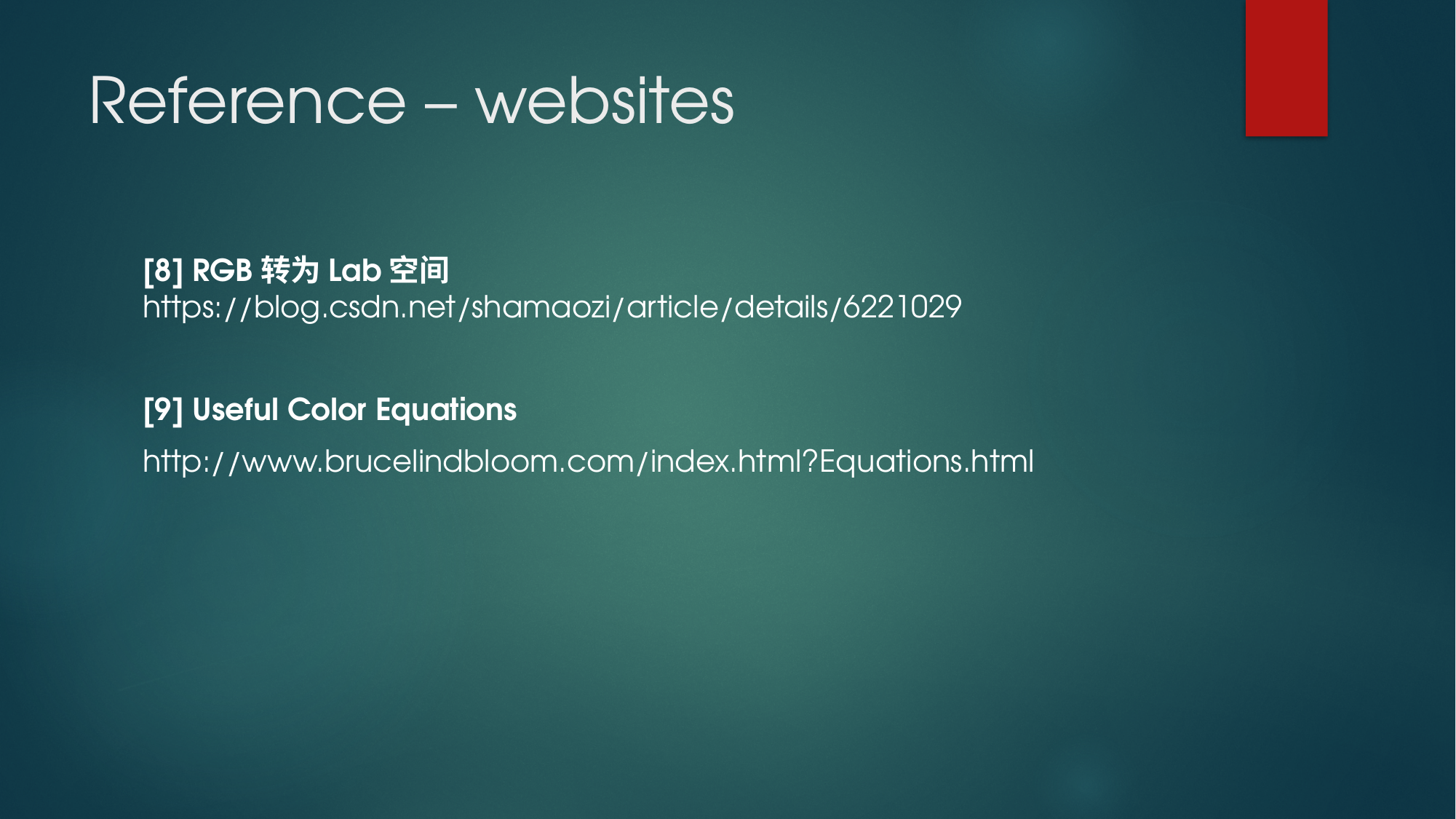

# Reference – websites
[8] RGB转为Lab空间 https://blog.csdn.net/shamaozi/article/details/6221029

[9] Useful Color Equations
http://www.brucelindbloom.com/index.html?Equations.html